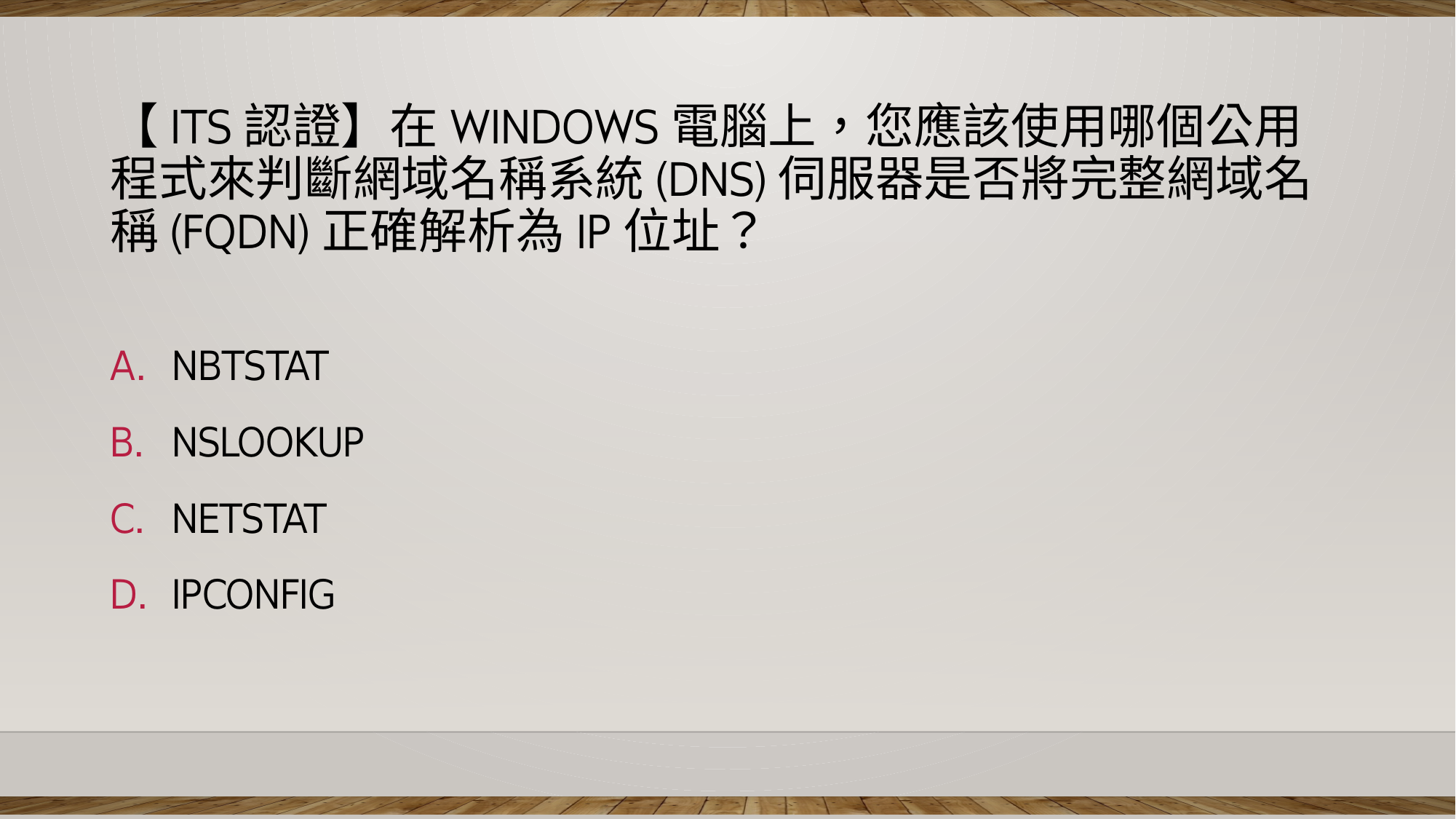

# 【ITS認證】在WINDOWS電腦上，您應該使用哪個公用程式來判斷網域名稱系統(dns)伺服器是否將完整網域名稱(fqdn)正確解析為ip位址？
NBTSTAT
NSLOOKUP
NETSTAT
IPCONFIG